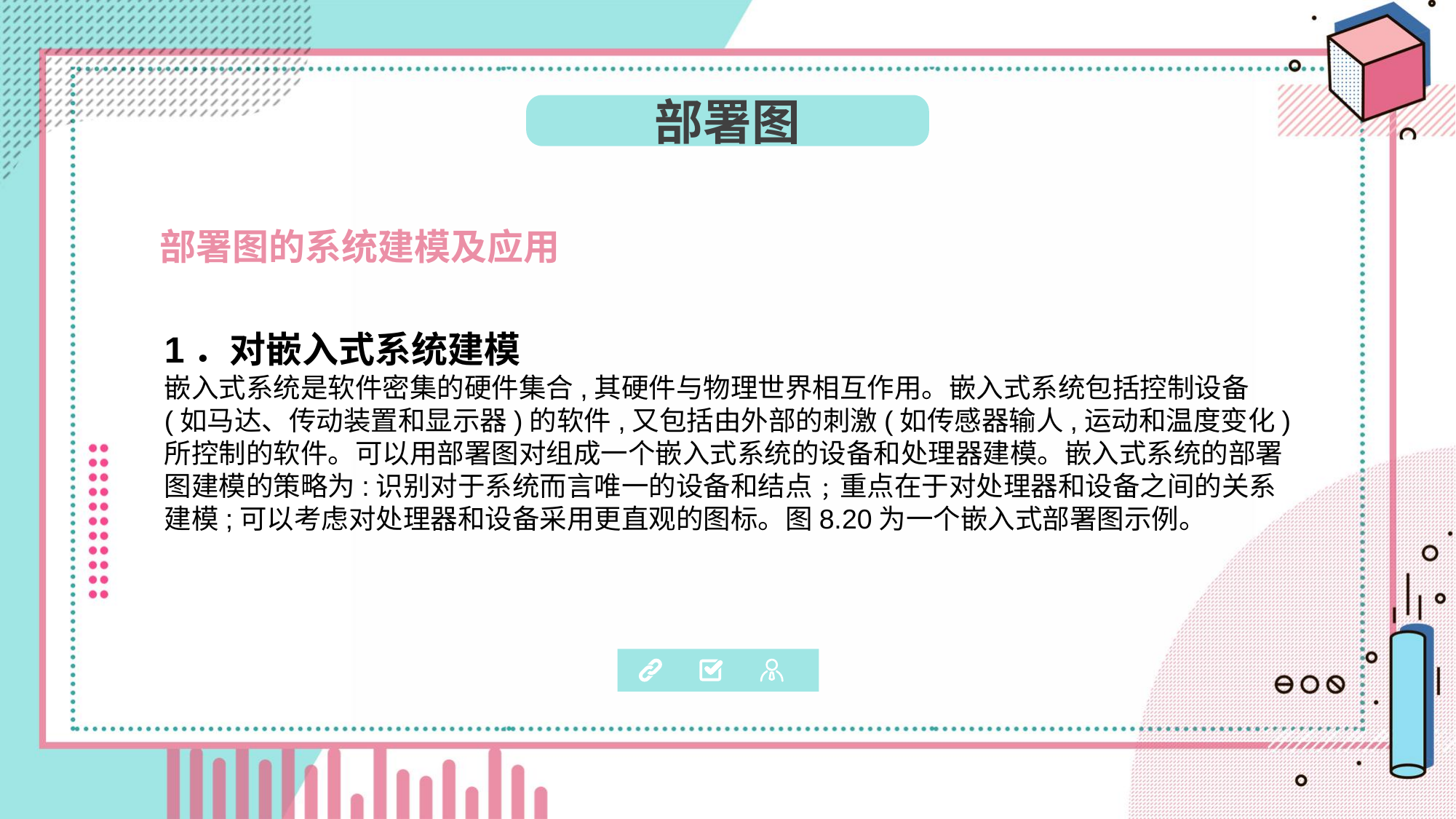

部署图
部署图的系统建模及应用
1．对嵌入式系统建模
嵌入式系统是软件密集的硬件集合,其硬件与物理世界相互作用。嵌入式系统包括控制设备(如马达、传动装置和显示器)的软件,又包括由外部的刺激(如传感器输人,运动和温度变化)所控制的软件。可以用部署图对组成一个嵌入式系统的设备和处理器建模。嵌入式系统的部署图建模的策略为:识别对于系统而言唯一的设备和结点﹔重点在于对处理器和设备之间的关系建模;可以考虑对处理器和设备采用更直观的图标。图8.20为一个嵌入式部署图示例。